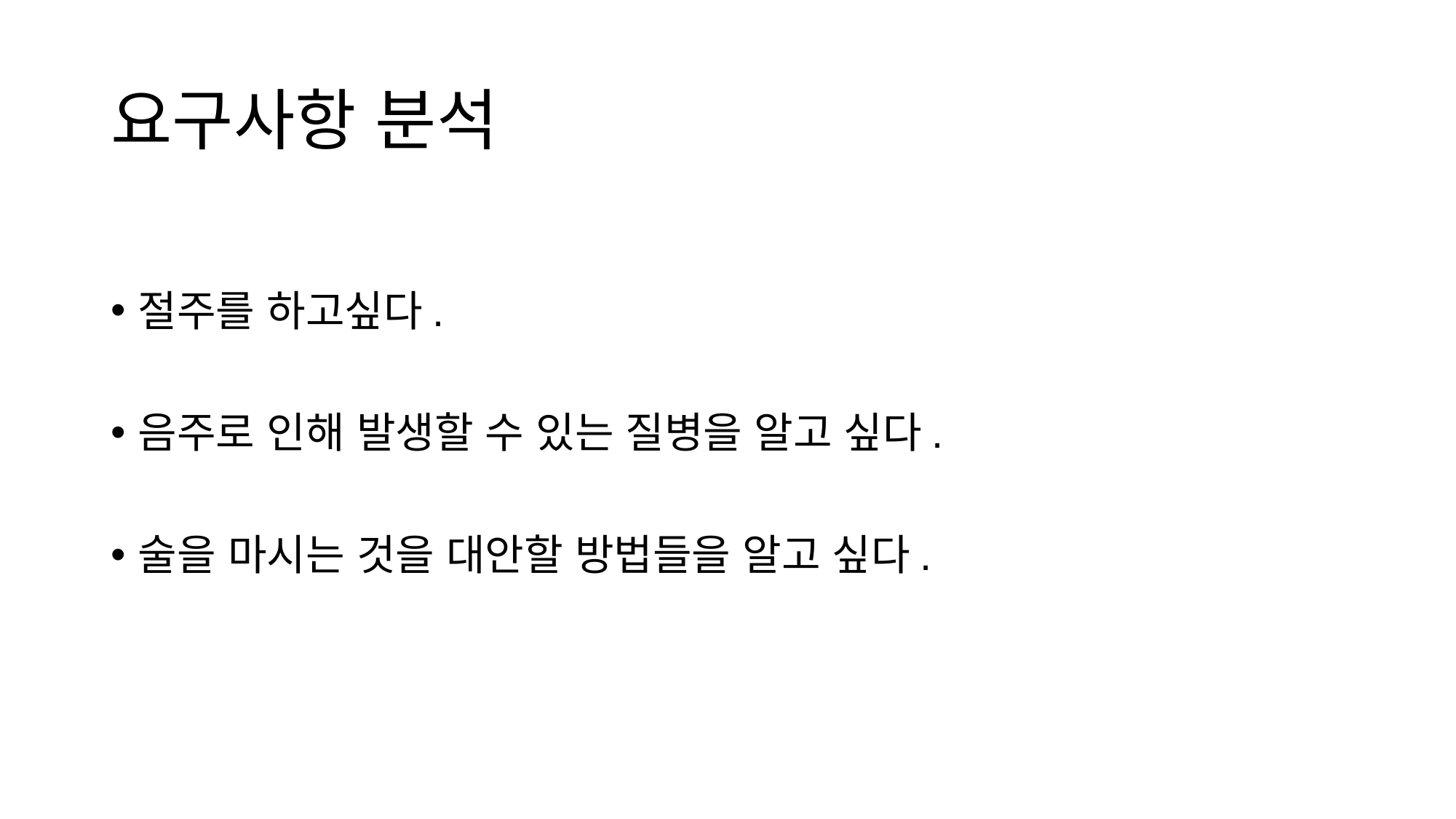

# 요구사항 분석

절주를 하고싶다.

음주로 인해 발생할 수 있는 질병을 알고 싶다.

술을 마시는 것을 대안할 방법들을 알고 싶다.